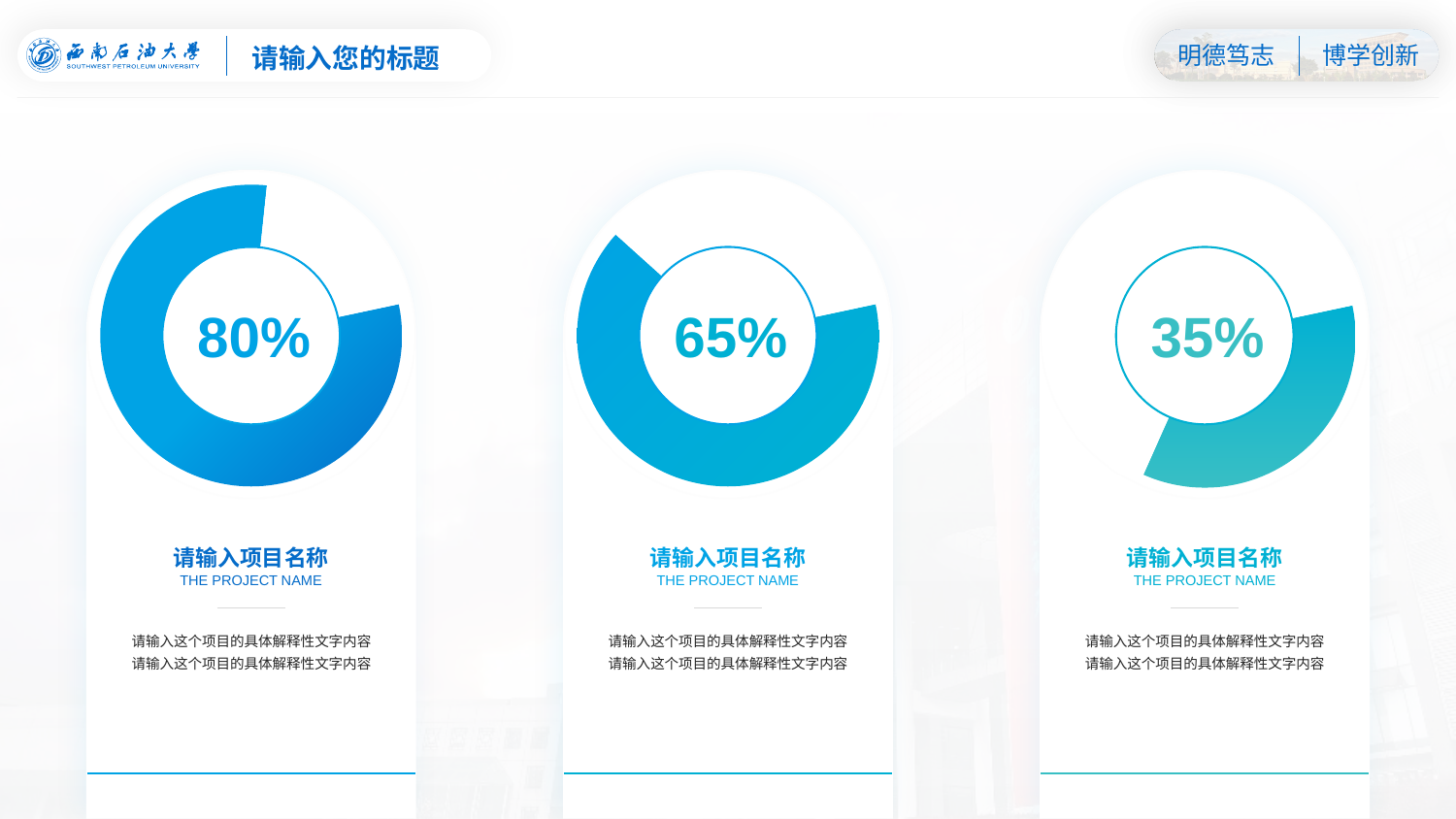

请输入您的标题

### Chart

| Category | 销售额 |
|---|---|
| 第一季度 | 0.8 |
| 第二季度 | 0.2 |

### Chart

| Category | 销售额 |
|---|---|
| 第一季度 | 0.65 |
| 第二季度 | 0.35 |

### Chart

| Category | 销售额 |
|---|---|
| 第一季度 | 0.35 |
| 第二季度 | 0.65 |

80%
65%
35%
请输入项目名称
请输入项目名称
请输入项目名称
THE PROJECT NAME
THE PROJECT NAME
THE PROJECT NAME
请输入这个项目的具体解释性文字内容
请输入这个项目的具体解释性文字内容
请输入这个项目的具体解释性文字内容
请输入这个项目的具体解释性文字内容
请输入这个项目的具体解释性文字内容
请输入这个项目的具体解释性文字内容